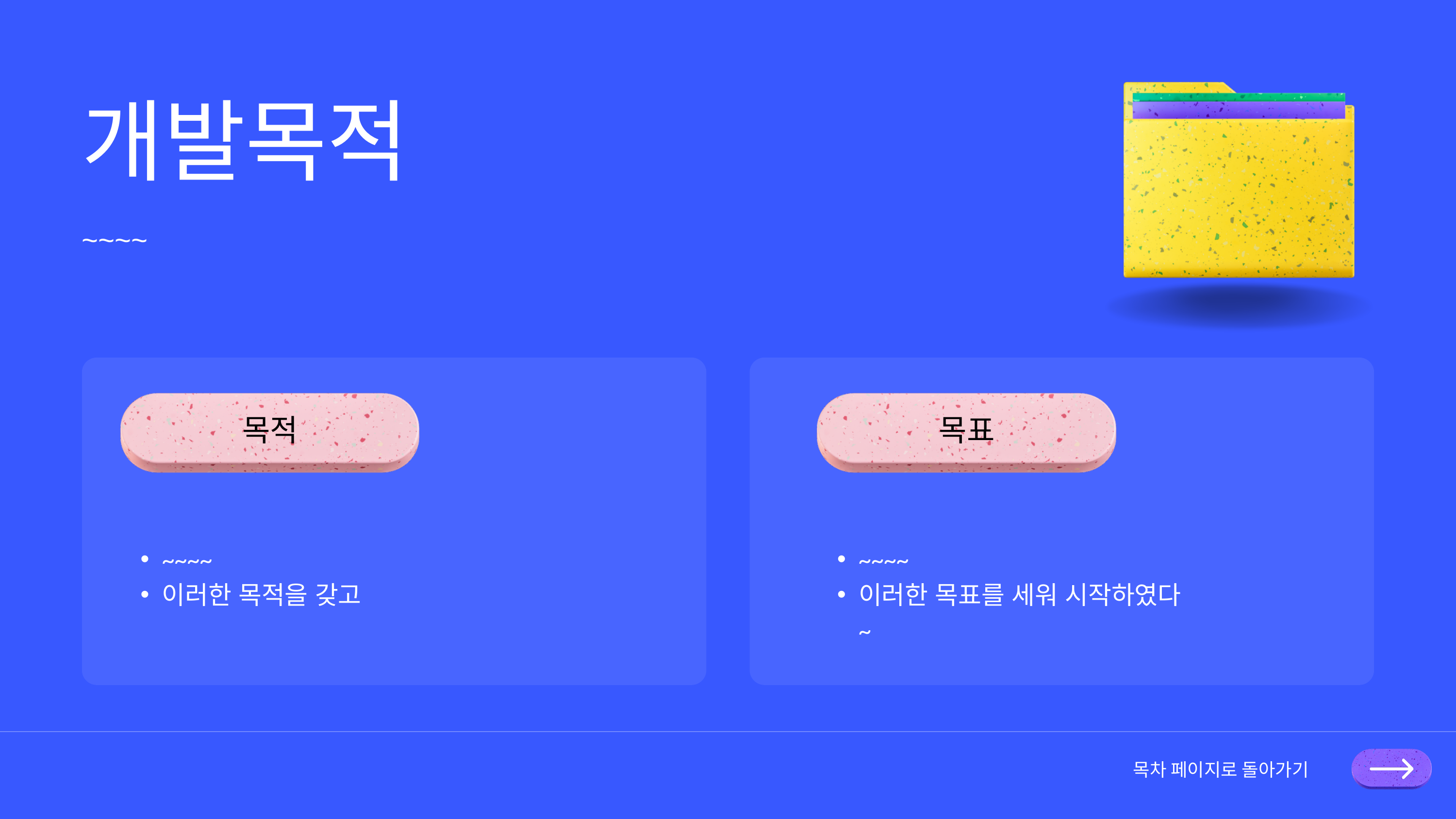

개발목적
~~~~

목적
목표
~~~~
이러한 목적을 갖고
~~~~
이러한 목표를 세워 시작하였다~

목차 페이지로 돌아가기